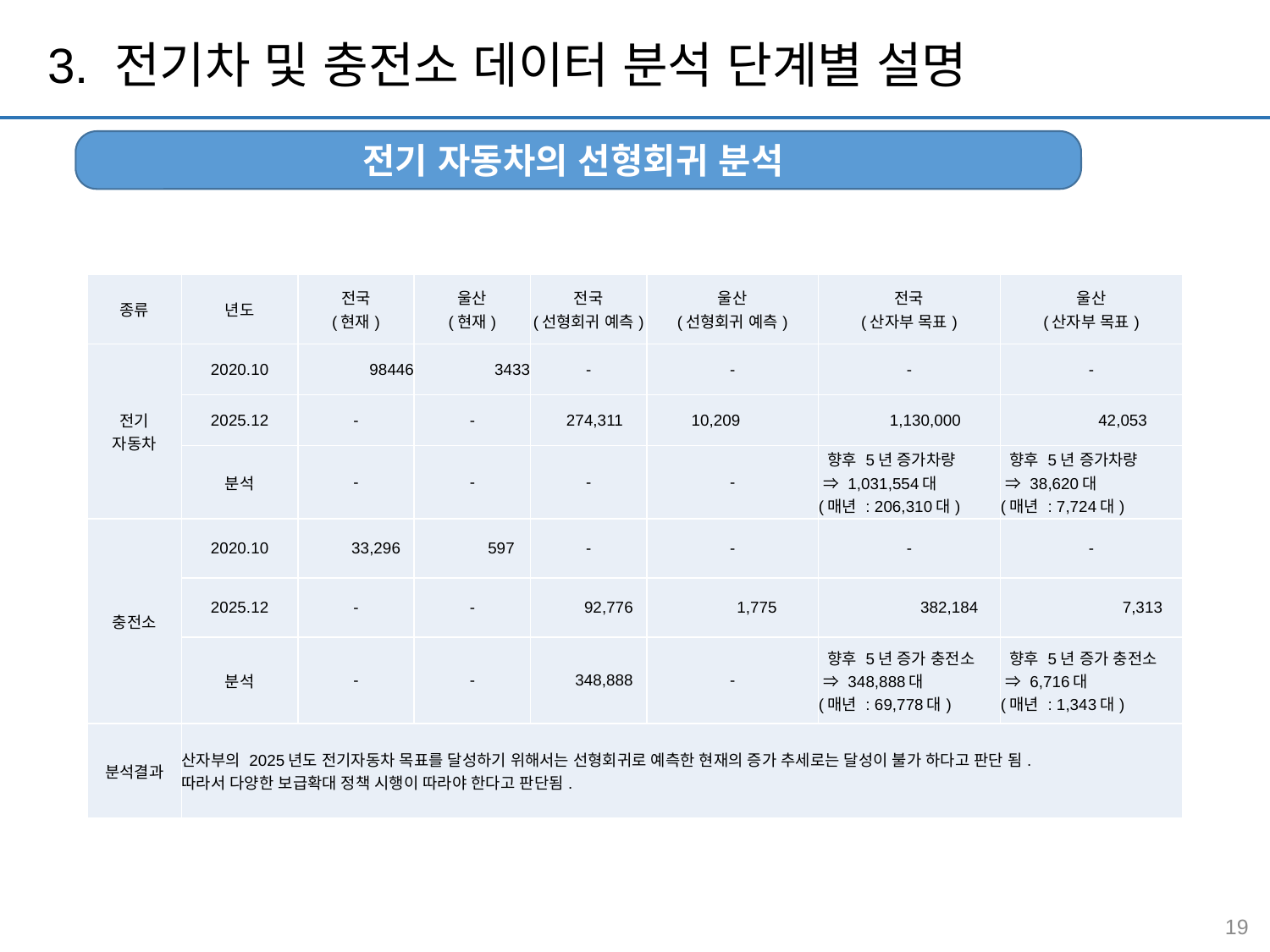

3. 전기차 및 충전소 데이터 분석 단계별 설명
전기 자동차의 선형회귀 분석
| 종류 | 년도 | 전국 (현재) | 울산 (현재) | 전국 (선형회귀 예측) | 울산 (선형회귀 예측) | 전국 (산자부 목표) | 울산 (산자부 목표) |
| --- | --- | --- | --- | --- | --- | --- | --- |
| 전기 자동차 | 2020.10 | 98446 | 3433 | - | - | - | - |
|  | 2025.12 | - | - | 274,311 | 10,209 | 1,130,000 | 42,053 |
|  | 분석 | - | - | - | - | 향후 5년 증가차량 ⇒ 1,031,554대 (매년 : 206,310대) | 향후 5년 증가차량 ⇒ 38,620대 (매년 : 7,724대) |
| 충전소 | 2020.10 | 33,296 | 597 | - | - | - | - |
|  | 2025.12 | - | - | 92,776 | 1,775 | 382,184 | 7,313 |
|  | 분석 | - | - | 348,888 | - | 향후 5년 증가 충전소 ⇒ 348,888대 (매년 : 69,778대) | 향후 5년 증가 충전소 ⇒ 6,716대 (매년 : 1,343대) |
| 분석결과 | 산자부의 2025년도 전기자동차 목표를 달성하기 위해서는 선형회귀로 예측한 현재의 증가 추세로는 달성이 불가 하다고 판단 됨. 따라서 다양한 보급확대 정책 시행이 따라야 한다고 판단됨. |  |  |  |  |  |  |